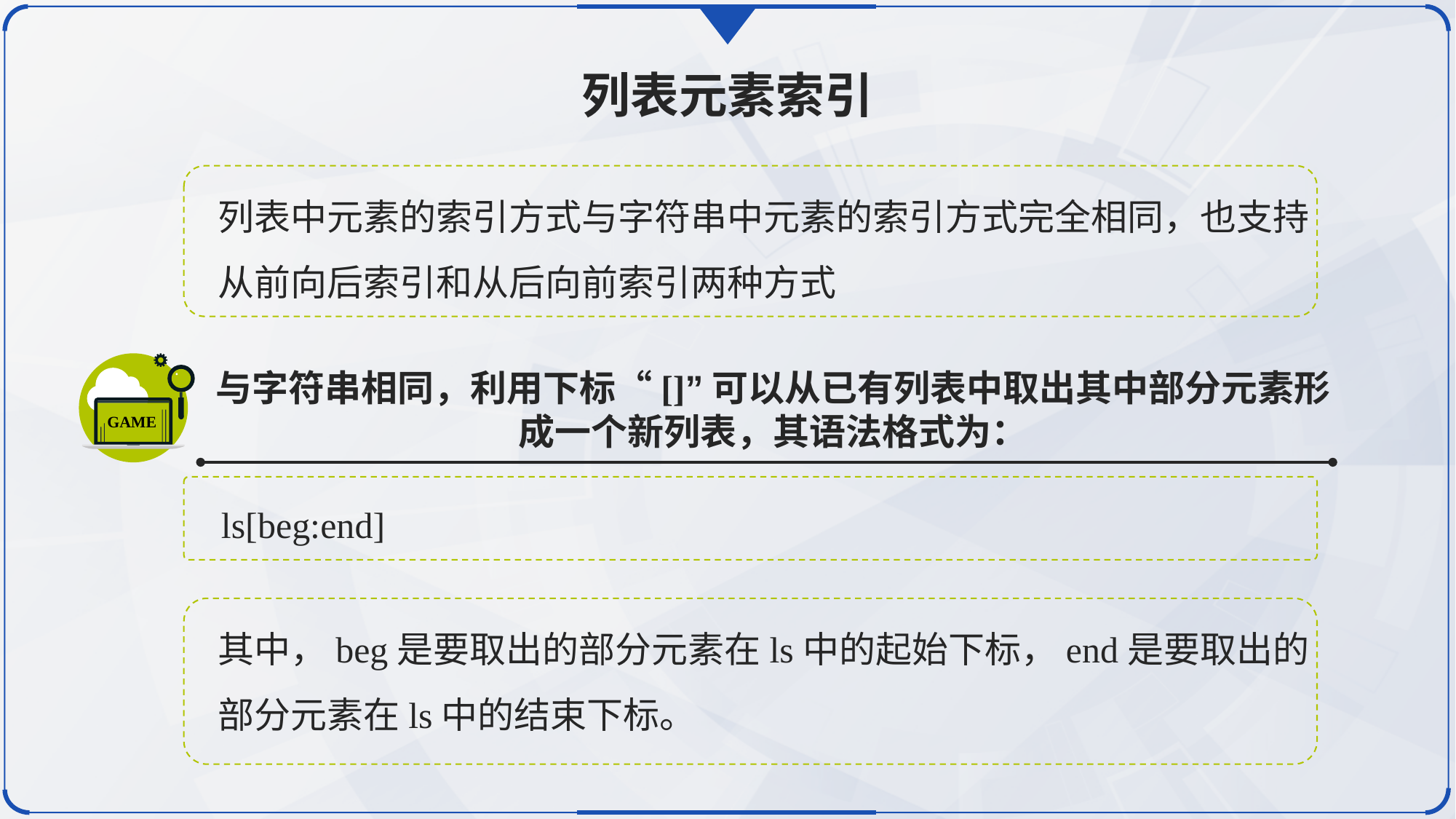

列表元素索引

列表中元素的索引方式与字符串中元素的索引方式完全相同，也支持从前向后索引和从后向前索引两种方式

GAME
与字符串相同，利用下标“[]”可以从已有列表中取出其中部分元素形成一个新列表，其语法格式为：
ls[beg:end]

其中，beg是要取出的部分元素在ls中的起始下标，end是要取出的部分元素在ls中的结束下标。